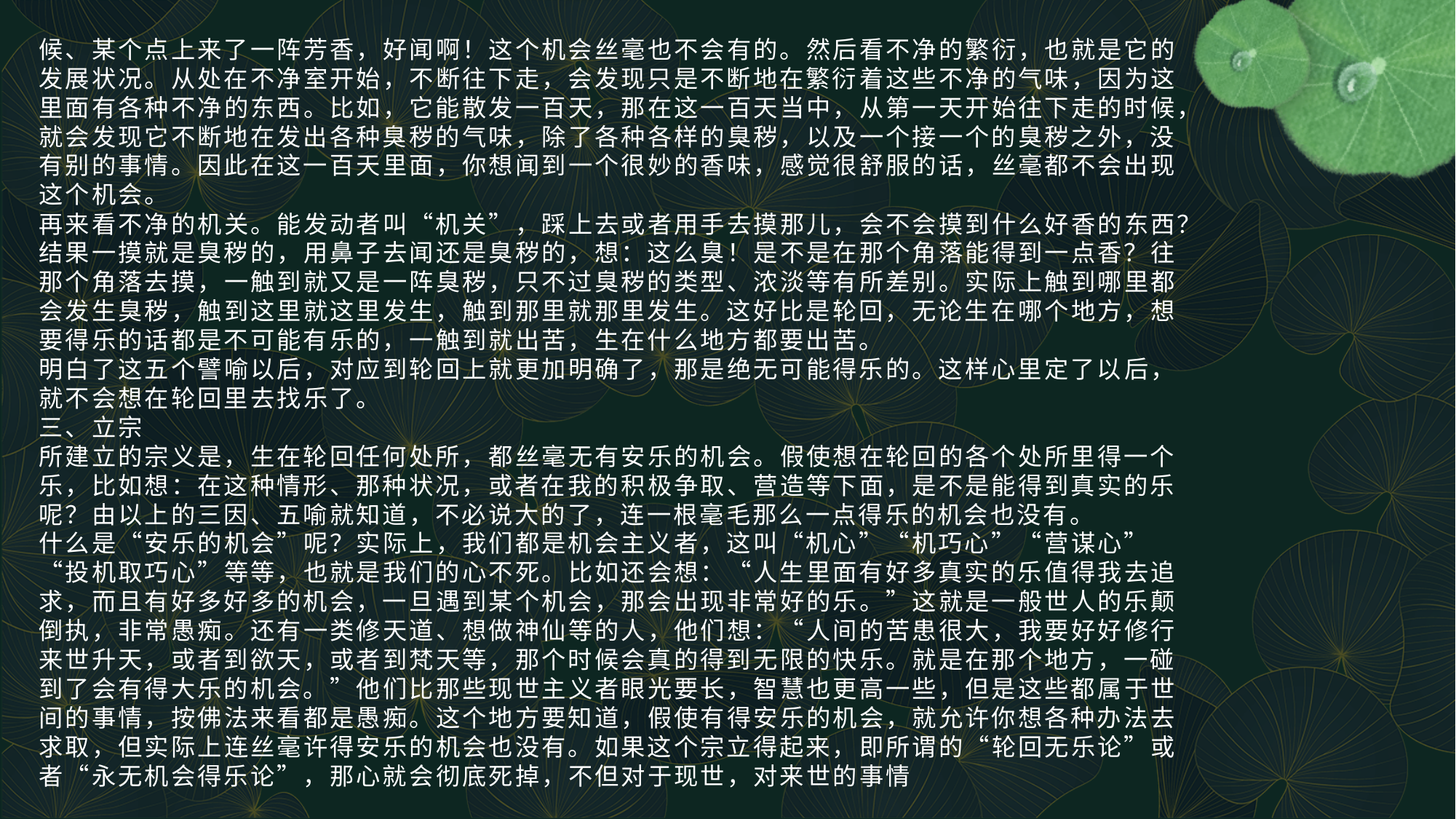

# 候、某个点上来了一阵芳香，好闻啊！这个机会丝毫也不会有的。然后看不净的繁衍，也就是它的发展状况。从处在不净室开始，不断往下走，会发现只是不断地在繁衍着这些不净的气味，因为这里面有各种不净的东西。比如，它能散发一百天，那在这一百天当中，从第一天开始往下走的时候，就会发现它不断地在发出各种臭秽的气味，除了各种各样的臭秽，以及一个接一个的臭秽之外，没有别的事情。因此在这一百天里面，你想闻到一个很妙的香味，感觉很舒服的话，丝毫都不会出现这个机会。 再来看不净的机关。能发动者叫“机关”，踩上去或者用手去摸那儿，会不会摸到什么好香的东西？结果一摸就是臭秽的，用鼻子去闻还是臭秽的，想：这么臭！是不是在那个角落能得到一点香？往那个角落去摸，一触到就又是一阵臭秽，只不过臭秽的类型、浓淡等有所差别。实际上触到哪里都会发生臭秽，触到这里就这里发生，触到那里就那里发生。这好比是轮回，无论生在哪个地方，想要得乐的话都是不可能有乐的，一触到就出苦，生在什么地方都要出苦。 明白了这五个譬喻以后，对应到轮回上就更加明确了，那是绝无可能得乐的。这样心里定了以后，就不会想在轮回里去找乐了。 三、立宗 所建立的宗义是，生在轮回任何处所，都丝毫无有安乐的机会。假使想在轮回的各个处所里得一个乐，比如想：在这种情形、那种状况，或者在我的积极争取、营造等下面，是不是能得到真实的乐呢？由以上的三因、五喻就知道，不必说大的了，连一根毫毛那么一点得乐的机会也没有。 什么是“安乐的机会”呢？实际上，我们都是机会主义者，这叫“机心”“机巧心”“营谋心”“投机取巧心”等等，也就是我们的心不死。比如还会想：“人生里面有好多真实的乐值得我去追求，而且有好多好多的机会，一旦遇到某个机会，那会出现非常好的乐。”这就是一般世人的乐颠倒执，非常愚痴。还有一类修天道、想做神仙等的人，他们想：“人间的苦患很大，我要好好修行来世升天，或者到欲天，或者到梵天等，那个时候会真的得到无限的快乐。就是在那个地方，一碰到了会有得大乐的机会。”他们比那些现世主义者眼光要长，智慧也更高一些，但是这些都属于世间的事情，按佛法来看都是愚痴。这个地方要知道，假使有得安乐的机会，就允许你想各种办法去求取，但实际上连丝毫许得安乐的机会也没有。如果这个宗立得起来，即所谓的“轮回无乐论”或者“永无机会得乐论”，那心就会彻底死掉，不但对于现世，对来世的事情